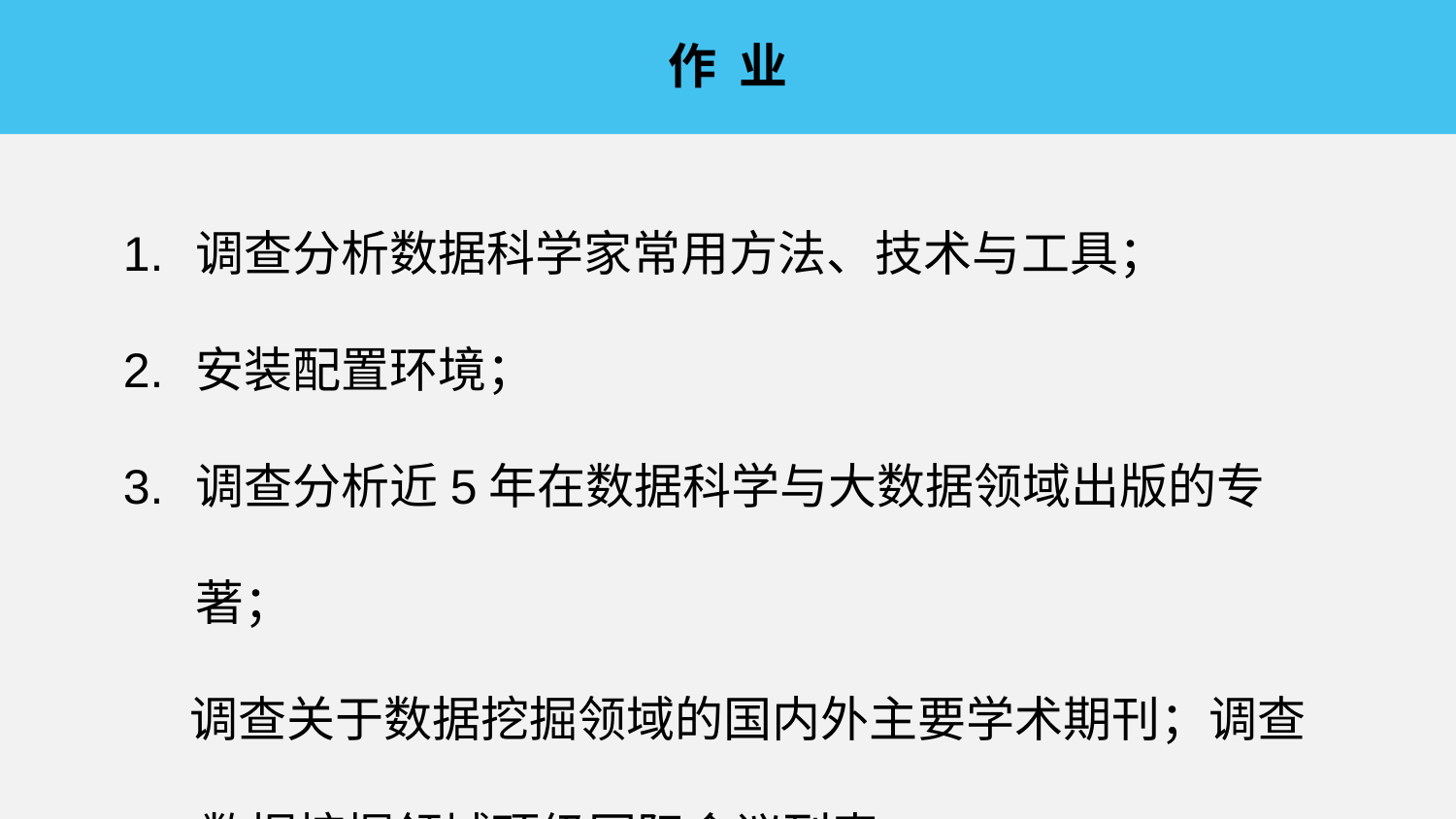

作  业
调查分析数据科学家常用方法、技术与工具；
安装配置环境；
调查分析近5年在数据科学与大数据领域出版的专著；
     调查关于数据挖掘领域的国内外主要学术期刊；调查
      数据挖掘领域顶级国际会议列表。